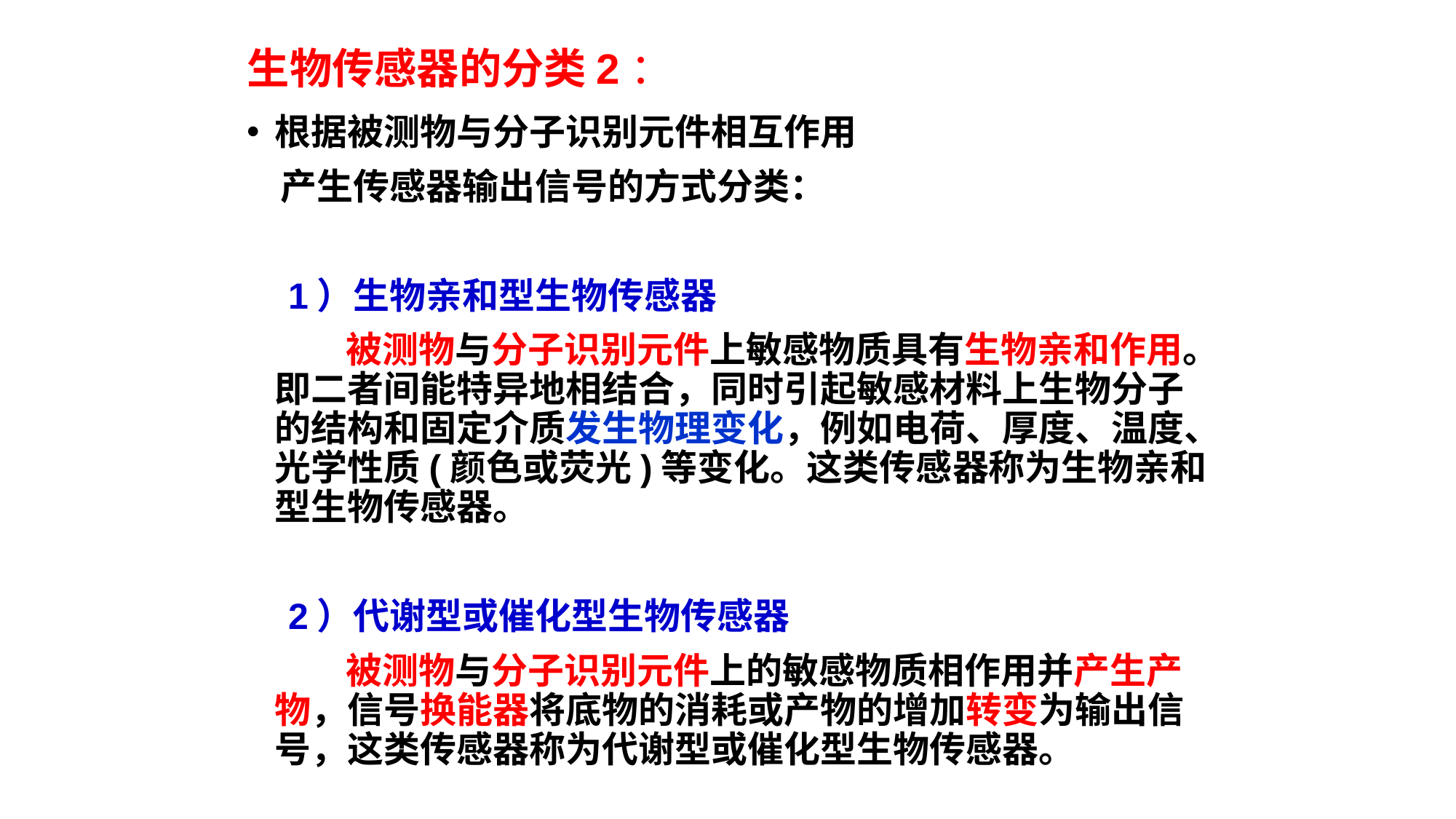

生物传感器的分类2：
根据被测物与分子识别元件相互作用
   产生传感器输出信号的方式分类：

    1）生物亲和型生物传感器
           被测物与分子识别元件上敏感物质具有生物亲和作用。即二者间能特异地相结合，同时引起敏感材料上生物分子的结构和固定介质发生物理变化，例如电荷、厚度、温度、光学性质(颜色或荧光)等变化。这类传感器称为生物亲和型生物传感器。

    2）代谢型或催化型生物传感器
           被测物与分子识别元件上的敏感物质相作用并产生产物，信号换能器将底物的消耗或产物的增加转变为输出信号，这类传感器称为代谢型或催化型生物传感器。